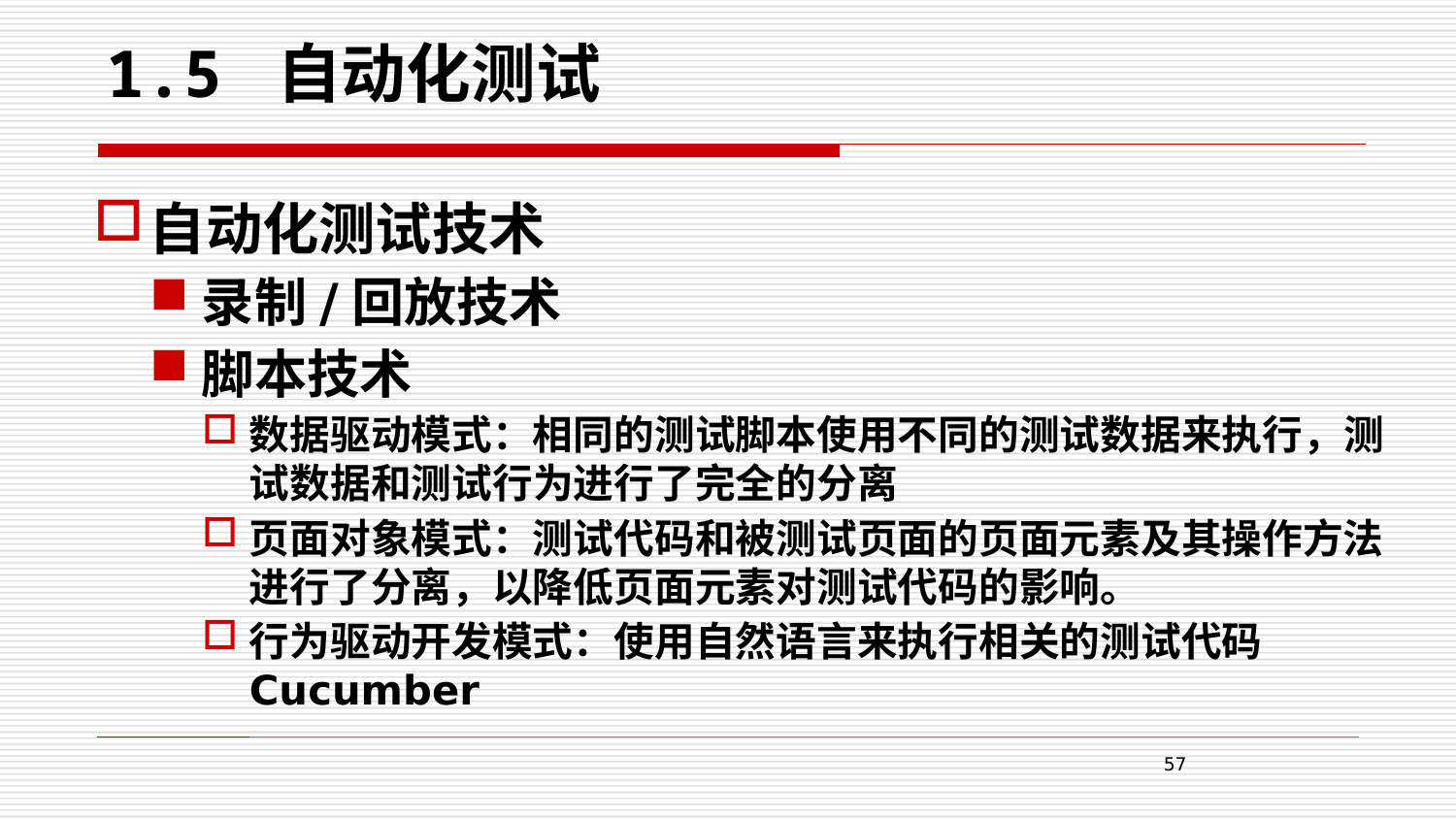

# 1.5 自动化测试
自动化测试技术
录制/回放技术
脚本技术
数据驱动模式：相同的测试脚本使用不同的测试数据来执行，测试数据和测试行为进行了完全的分离
页面对象模式：测试代码和被测试页面的页面元素及其操作方法进行了分离，以降低页面元素对测试代码的影响。
行为驱动开发模式：使用自然语言来执行相关的测试代码Cucumber
57